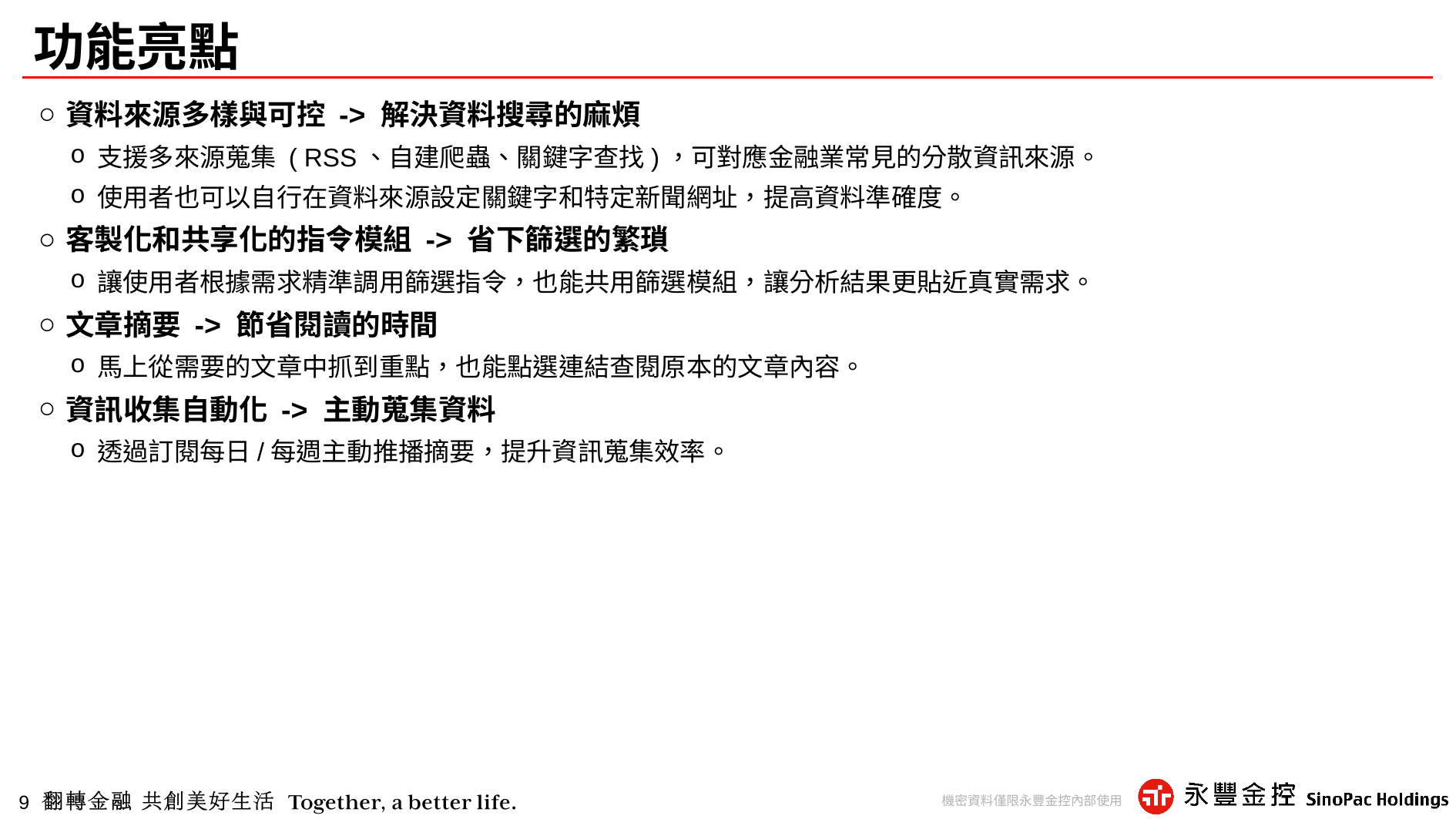

# 功能亮點
資料來源多樣與可控 -> 解決資料搜尋的麻煩
支援多來源蒐集 ( RSS、自建爬蟲、關鍵字查找)，可對應金融業常見的分散資訊來源。
使用者也可以自行在資料來源設定關鍵字和特定新聞網址，提高資料準確度。
客製化和共享化的指令模組 -> 省下篩選的繁瑣
讓使用者根據需求精準調用篩選指令，也能共用篩選模組，讓分析結果更貼近真實需求。
文章摘要 -> 節省閱讀的時間
馬上從需要的文章中抓到重點，也能點選連結查閱原本的文章內容。
資訊收集自動化 -> 主動蒐集資料
透過訂閱每日/每週主動推播摘要，提升資訊蒐集效率。